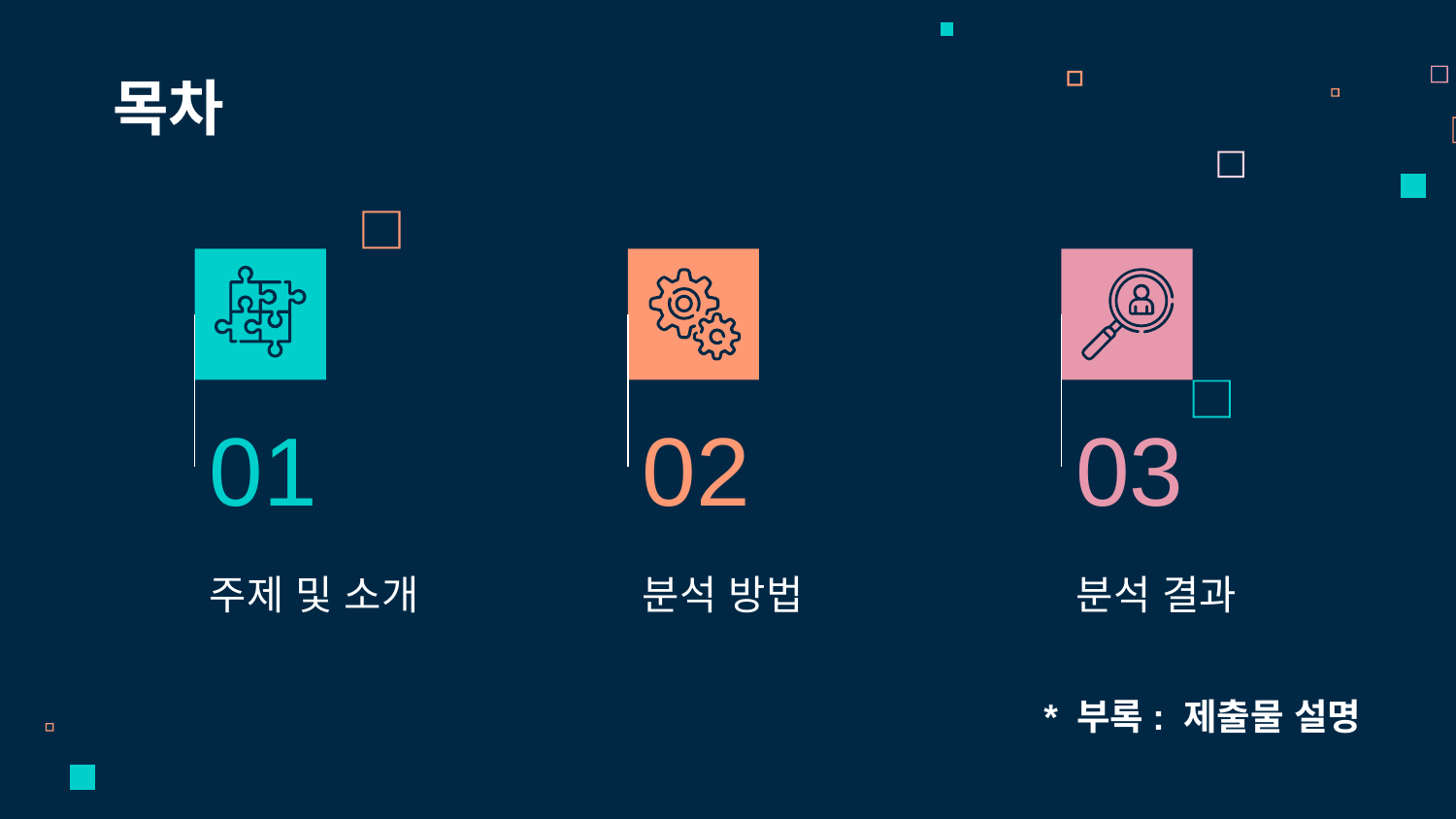

목차

01
02
03
# 주제 및 소개
분석 방법
분석 결과
* 부록: 제출물 설명